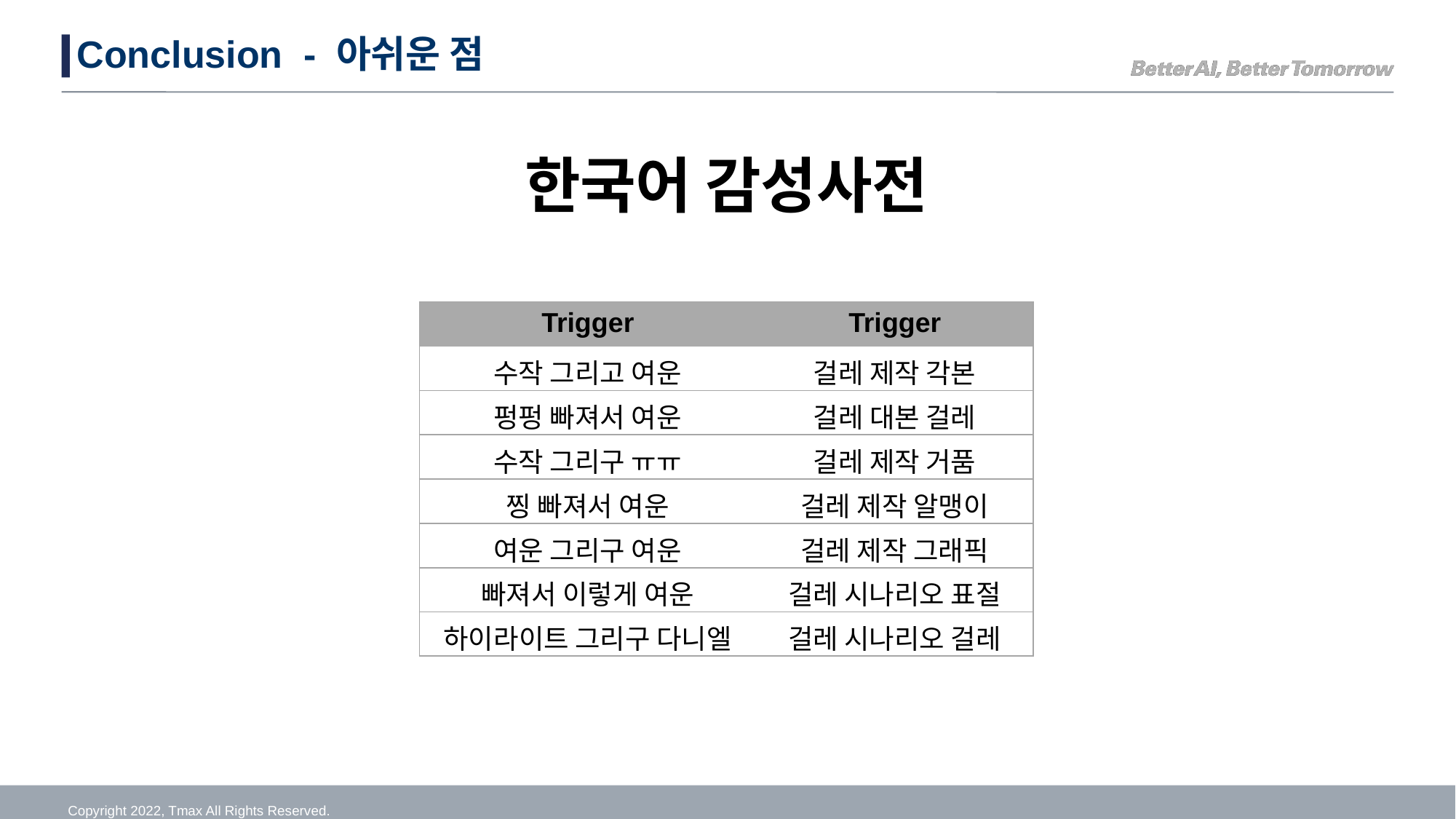

# Conclusion  - 아쉬운 점
한국어 감성사전
| Trigger | Trigger |
| --- | --- |
| 수작 그리고 여운 | 걸레 제작 각본 |
| 펑펑 빠져서 여운 | 걸레 대본 걸레 |
| 수작 그리구 ㅠㅠ | 걸레 제작 거품 |
| 찡 빠져서 여운 | 걸레 제작 알맹이 |
| 여운 그리구 여운 | 걸레 제작 그래픽 |
| 빠져서 이렇게 여운 | 걸레 시나리오 표절 |
| 하이라이트 그리구 다니엘 | 걸레 시나리오 걸레 |
30